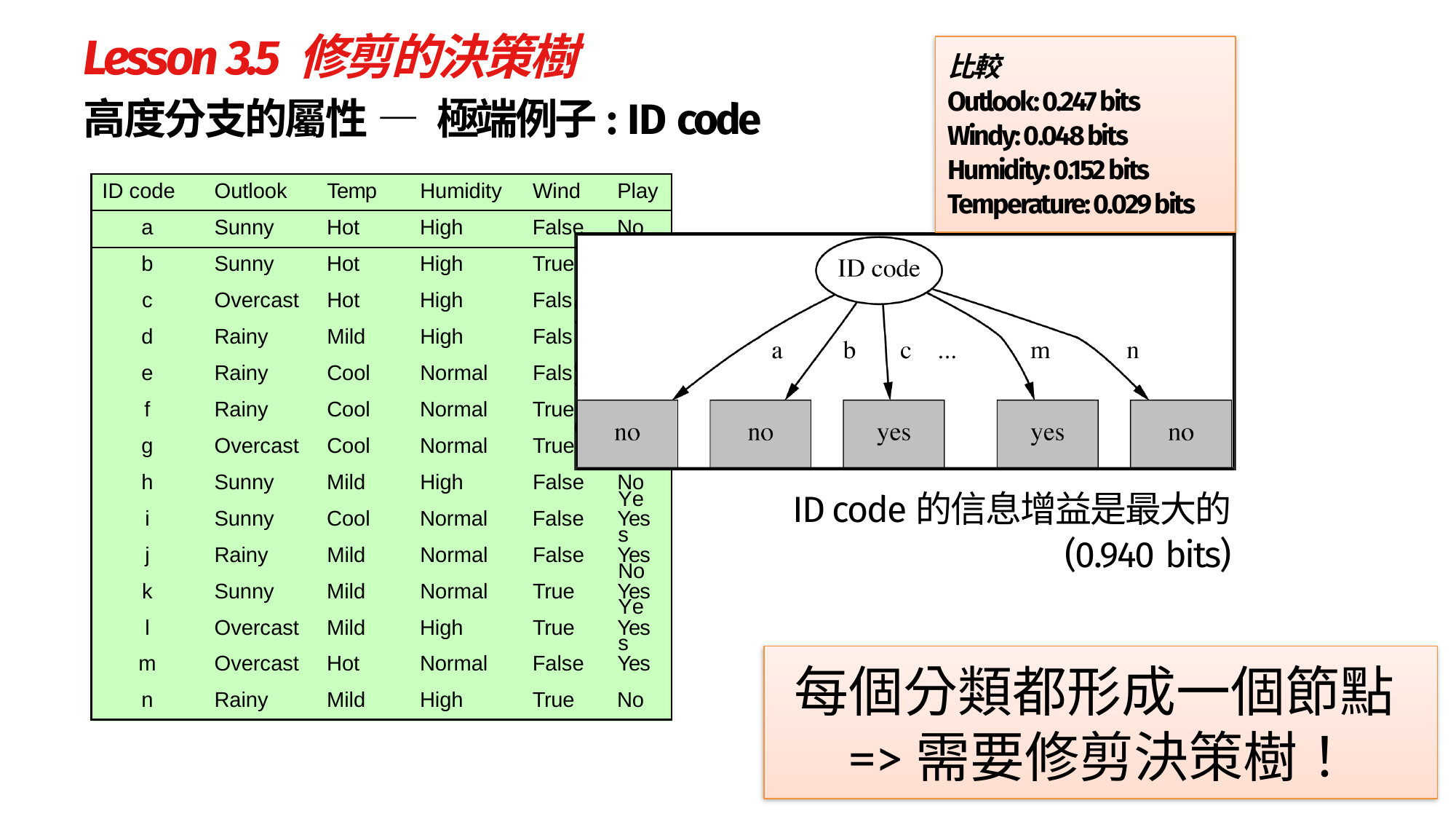

# Lesson 3.5 修剪的決策樹
比較
Outlook: 0.247 bits
Windy: 0.048 bits
Humidity: 0.152 bits
Temperature: 0.029 bits
高度分支的屬性 — 極端例子: ID code
| ID | code | Outlook | Temp | Humidity | Wind | Play |
| --- | --- | --- | --- | --- | --- | --- |
| a |  | Sunny | Hot | High | False | No |
| b |  | Sunny | Hot | High | True |  |
| c |  | Overcast | Hot | High | Fals |  |
| d |  | Rainy | Mild | High | Fals |  |
| e |  | Rainy | Cool | Normal | Fals |  |
| f |  | Rainy | Cool | Normal | True |  |
| g |  | Overcast | Cool | Normal | True |  |
| h |  | Sunny | Mild | High | False | No |
| i |  | Sunny | Cool | Normal | False | Yes |
| j |  | Rainy | Mild | Normal | False | Yes |
| k |  | Sunny | Mild | Normal | True | Yes |
| l |  | Overcast | Mild | High | True | Yes |
| m |  | Overcast | Hot | Normal | False | Yes |
| n |  | Rainy | Mild | High | True | No |

No
e	Yes
e	Yes
e		Yes  No  Yes
ID code的信息增益是最大的
(0.940 bits)
每個分類都形成一個節點=>需要修剪決策樹！